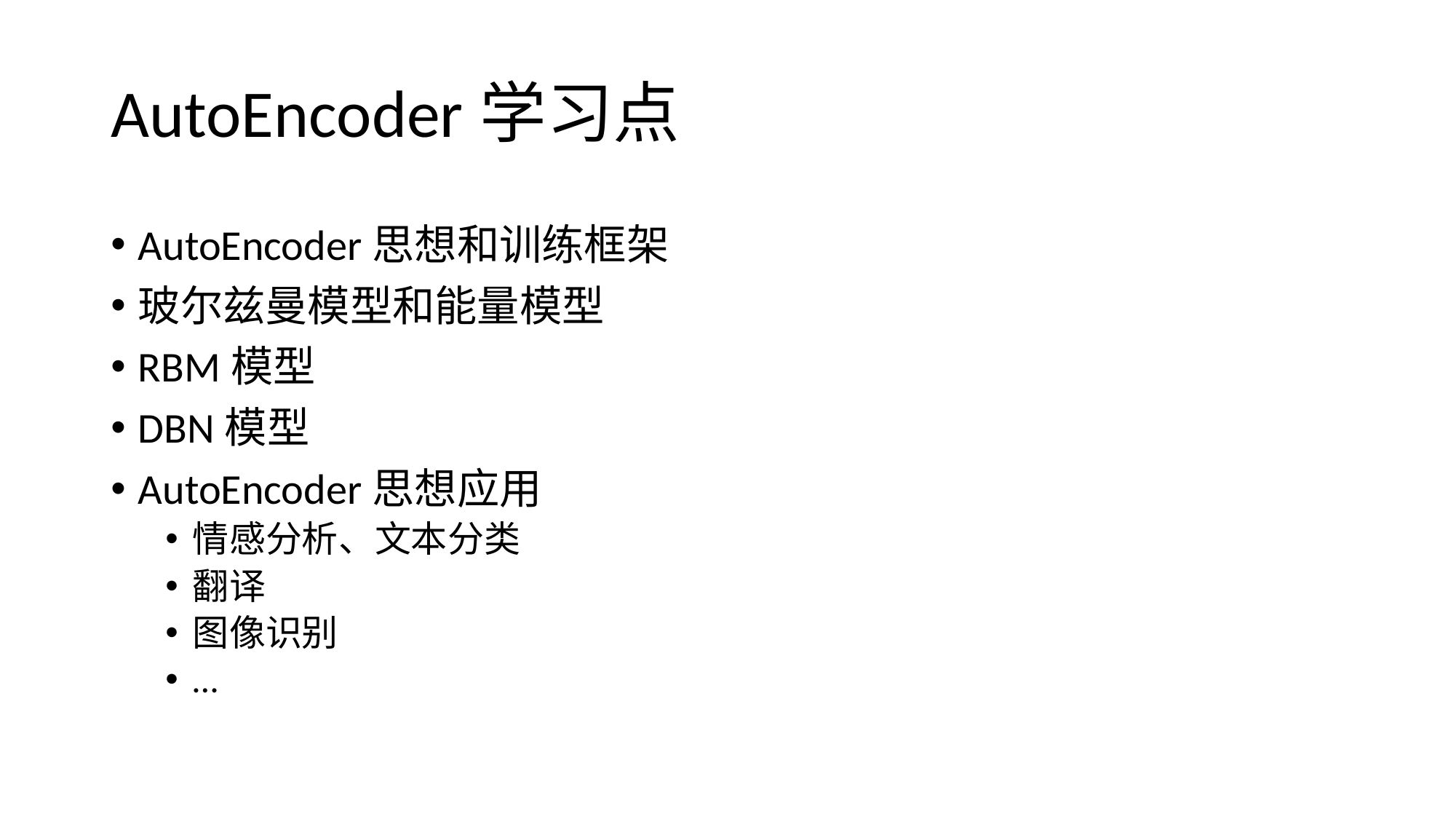

# AutoEncoder学习点
AutoEncoder思想和训练框架
玻尔兹曼模型和能量模型
RBM模型
DBN模型
AutoEncoder思想应用
情感分析、文本分类
翻译
图像识别
…